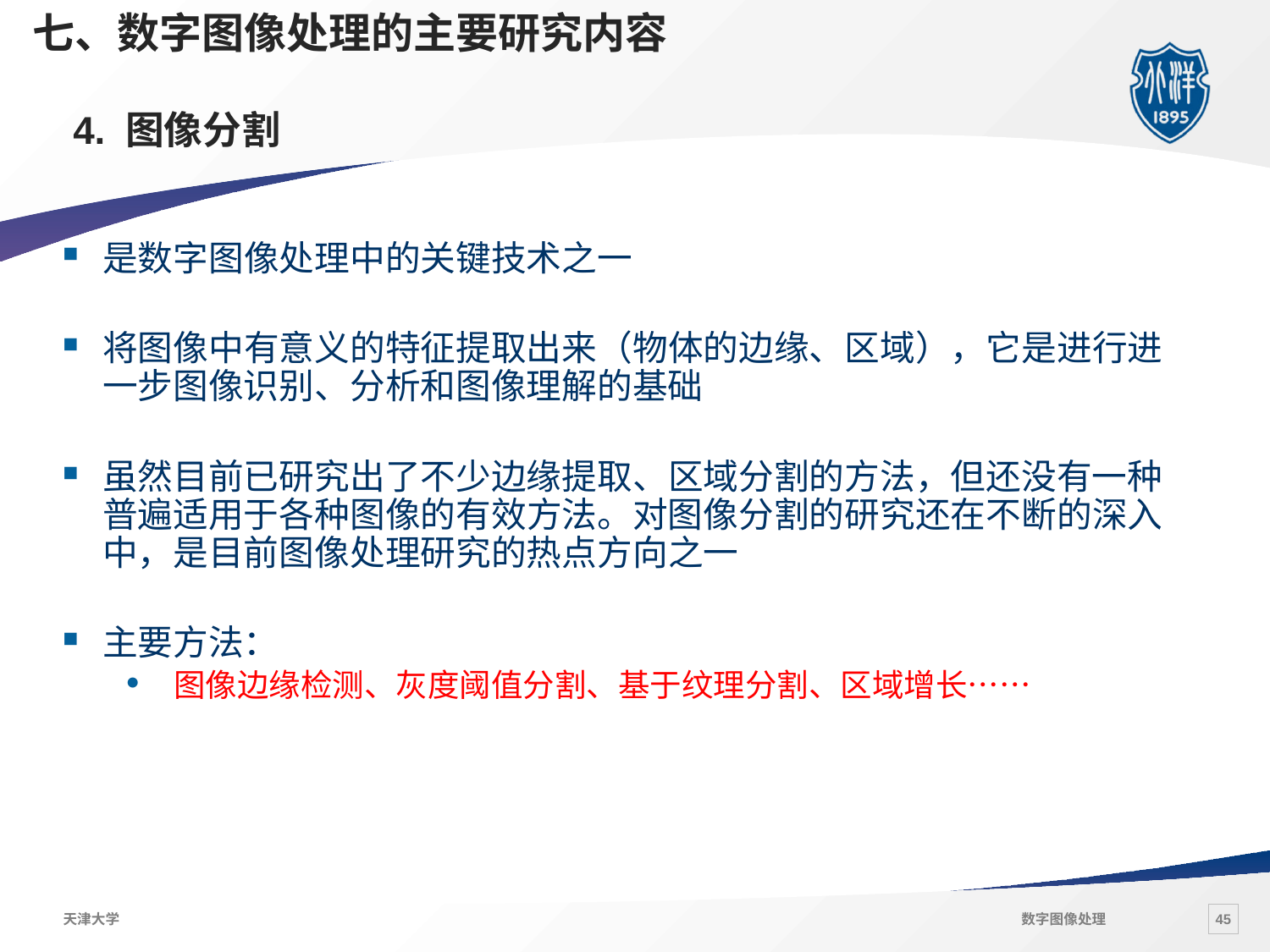

七、数字图像处理的主要研究内容
# 4. 图像分割
是数字图像处理中的关键技术之一

将图像中有意义的特征提取出来（物体的边缘、区域），它是进行进一步图像识别、分析和图像理解的基础

虽然目前已研究出了不少边缘提取、区域分割的方法，但还没有一种普遍适用于各种图像的有效方法。对图像分割的研究还在不断的深入中，是目前图像处理研究的热点方向之一

主要方法：
图像边缘检测、灰度阈值分割、基于纹理分割、区域增长……